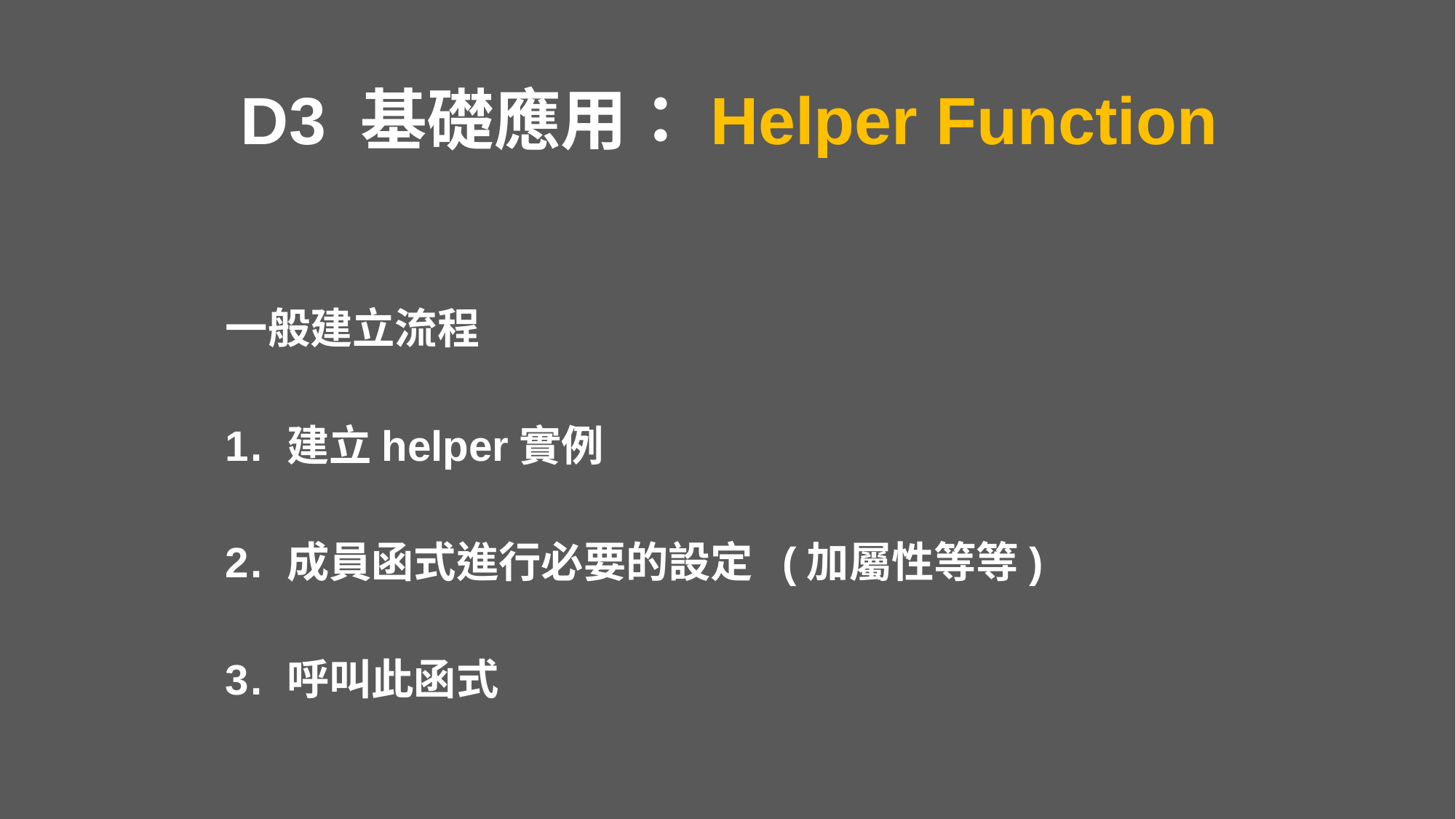

# D3 基礎應用：Helper Function
一般建立流程
建立helper實例
成員函式進行必要的設定  (加屬性等等)
呼叫此函式